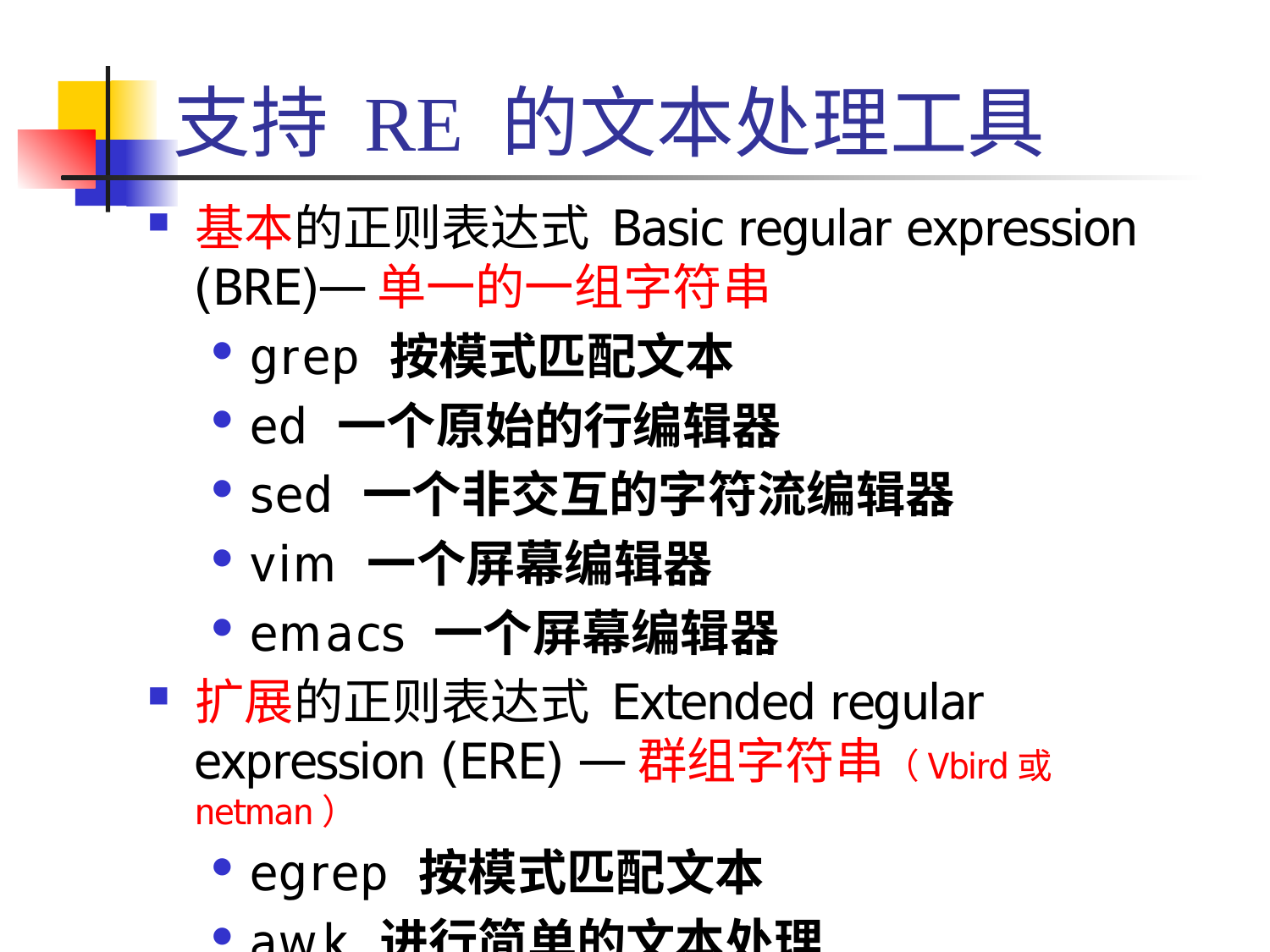

# 支持 RE 的文本处理工具
基本的正则表达式 Basic regular expression (BRE)—单一的一组字符串
grep 按模式匹配文本
ed 一个原始的行编辑器
sed 一个非交互的字符流编辑器
vim 一个屏幕编辑器
emacs 一个屏幕编辑器
扩展的正则表达式 Extended regular expression (ERE) —群组字符串（Vbird或netman）
egrep 按模式匹配文本
awk 进行简单的文本处理